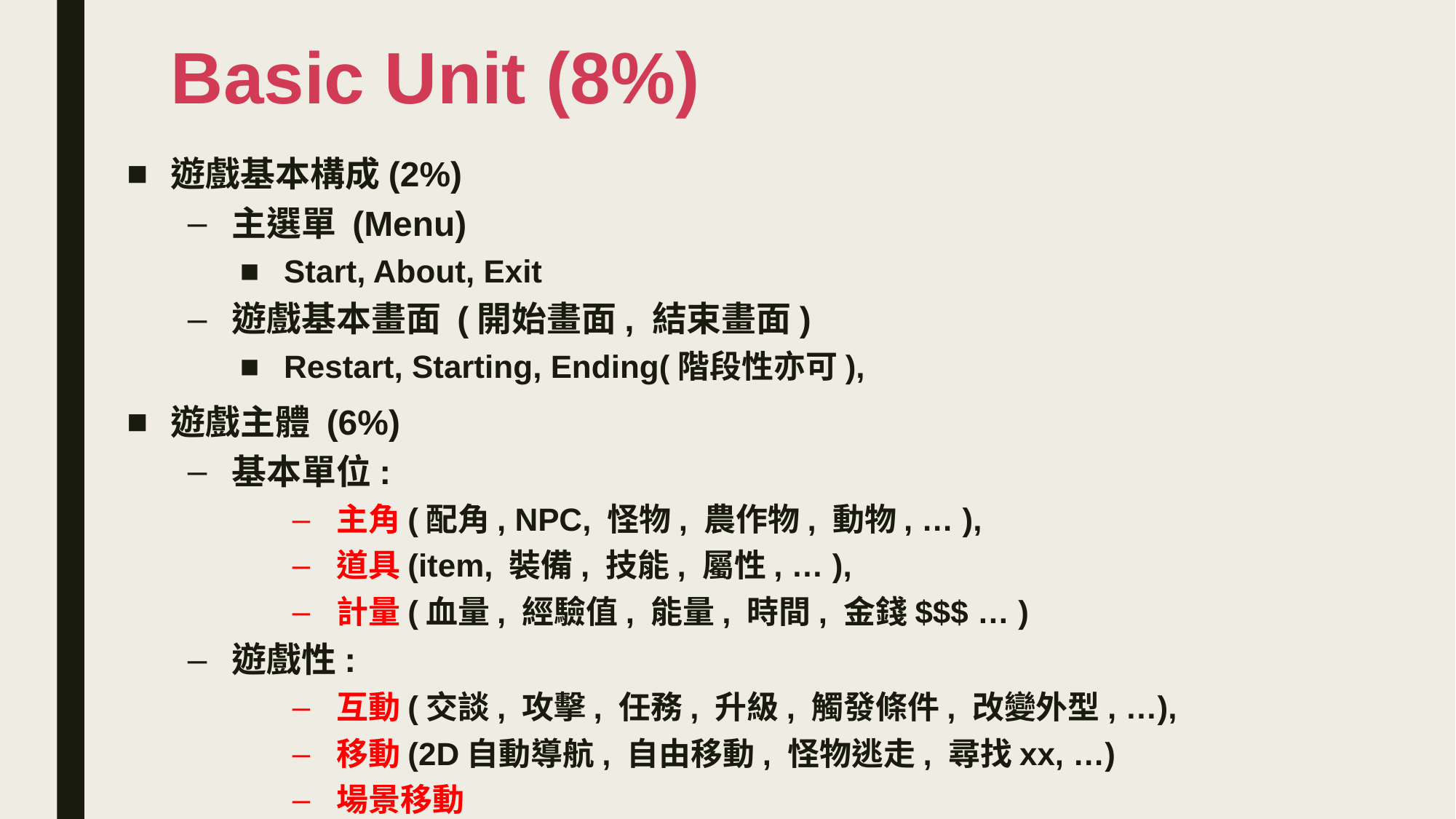

# Basic Unit (8%)
遊戲基本構成(2%)
主選單 (Menu)
Start, About, Exit
遊戲基本畫面 (開始畫面, 結束畫面)
Restart, Starting, Ending(階段性亦可),
遊戲主體 (6%)
基本單位:
主角(配角, NPC, 怪物, 農作物, 動物, … ),
道具(item, 裝備, 技能, 屬性, … ),
計量(血量, 經驗值, 能量, 時間, 金錢$$$ … )
遊戲性:
互動(交談, 攻擊, 任務, 升級, 觸發條件, 改變外型, …),
移動(2D自動導航, 自由移動, 怪物逃走, 尋找xx, …)
場景移動